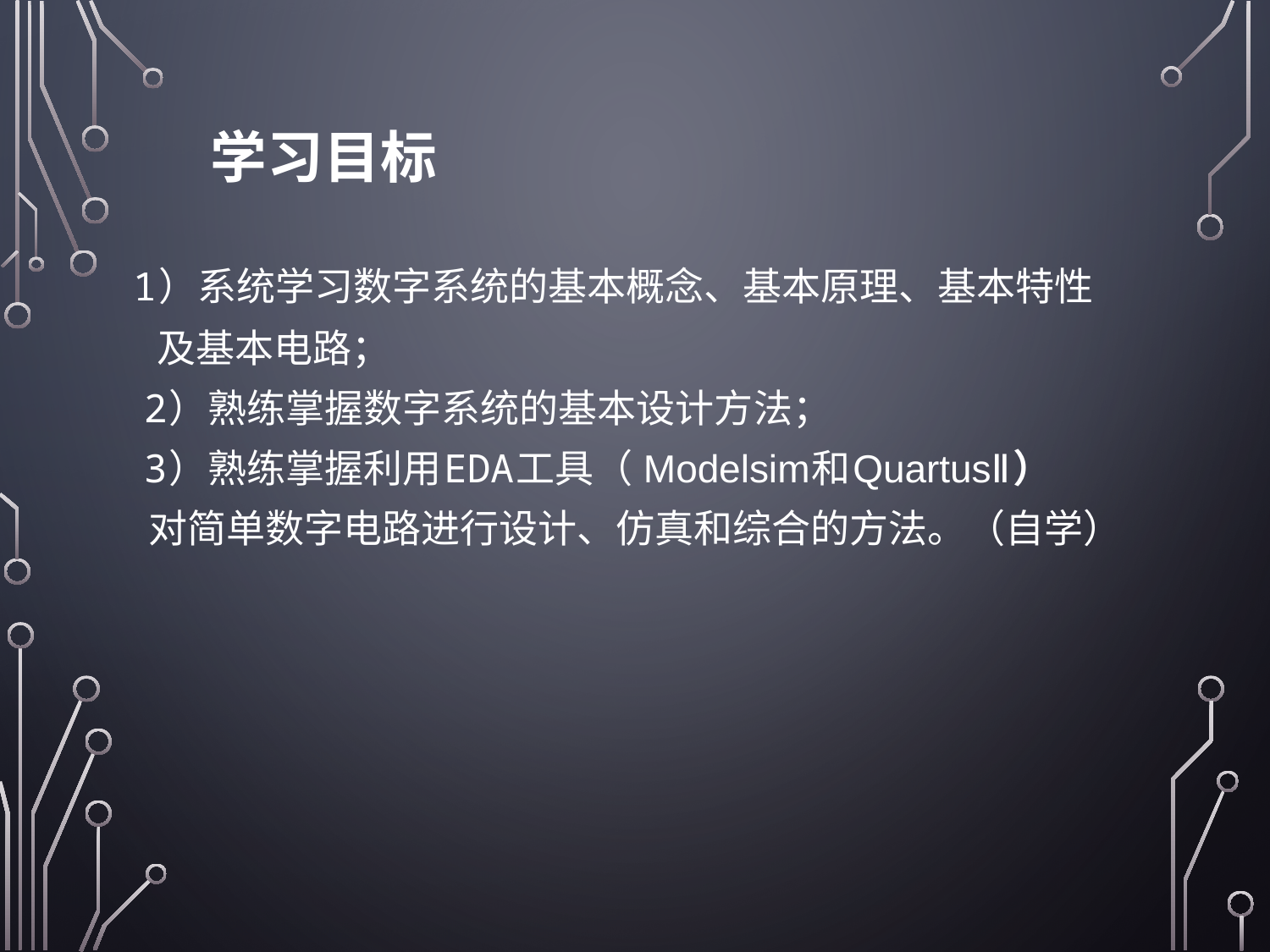

# 学习目标
 1）系统学习数字系统的基本概念、基本原理、基本特性
    及基本电路；
 2）熟练掌握数字系统的基本设计方法；
 3）熟练掌握利用EDA工具（ Modelsim和QuartusⅡ）
   对简单数字电路进行设计、仿真和综合的方法。（自学）